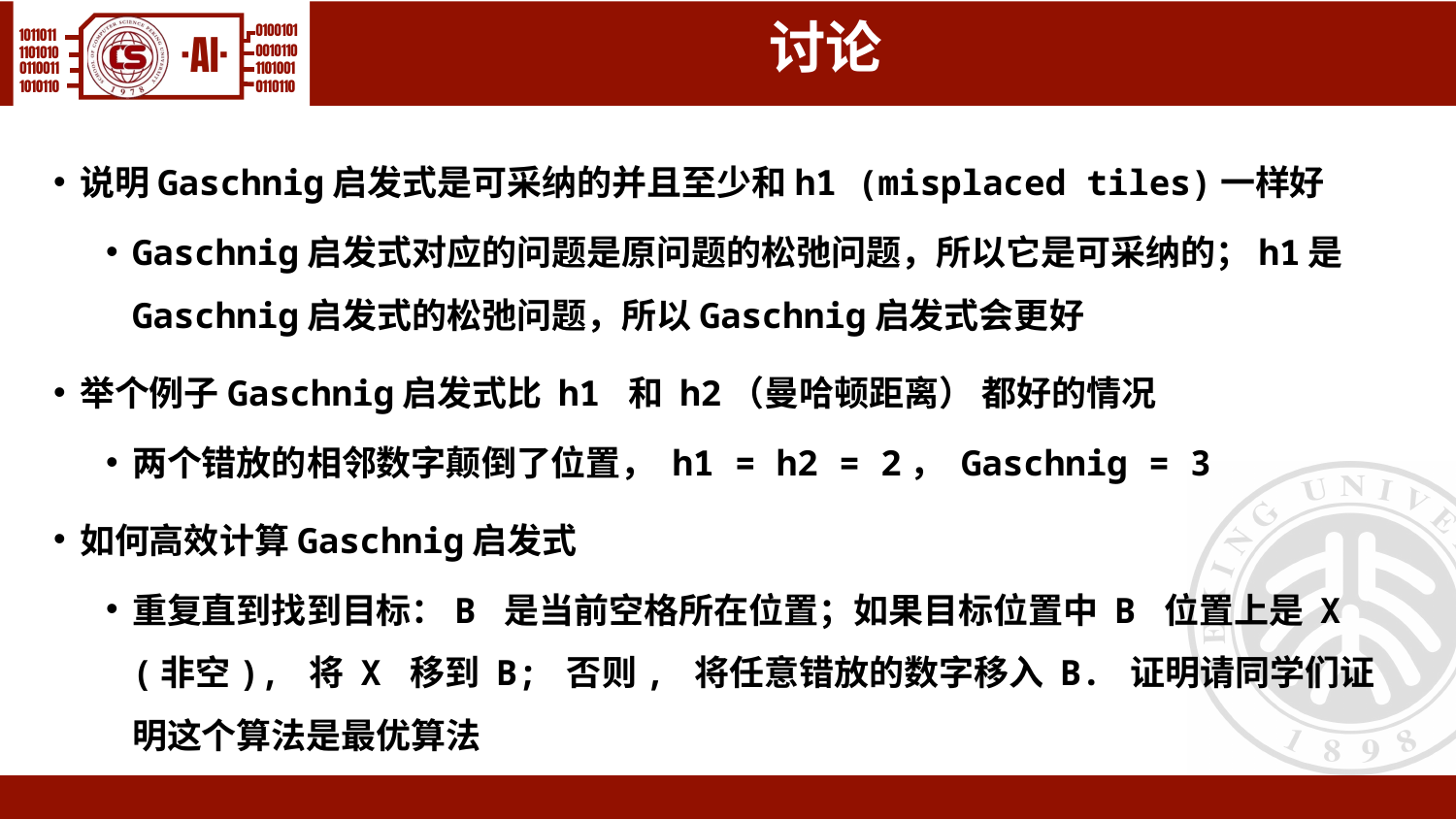

# 讨论
说明Gaschnig启发式是可采纳的并且至少和h1 (misplaced tiles)一样好
Gaschnig启发式对应的问题是原问题的松弛问题，所以它是可采纳的；h1是Gaschnig启发式的松弛问题，所以Gaschnig启发式会更好
举个例子Gaschnig启发式比 h1 和 h2（曼哈顿距离） 都好的情况
两个错放的相邻数字颠倒了位置， h1 = h2 = 2， Gaschnig = 3
如何高效计算Gaschnig启发式
重复直到找到目标：B 是当前空格所在位置；如果目标位置中 B 位置上是 X (非空), 将 X 移到 B; 否则, 将任意错放的数字移入 B. 证明请同学们证明这个算法是最优算法